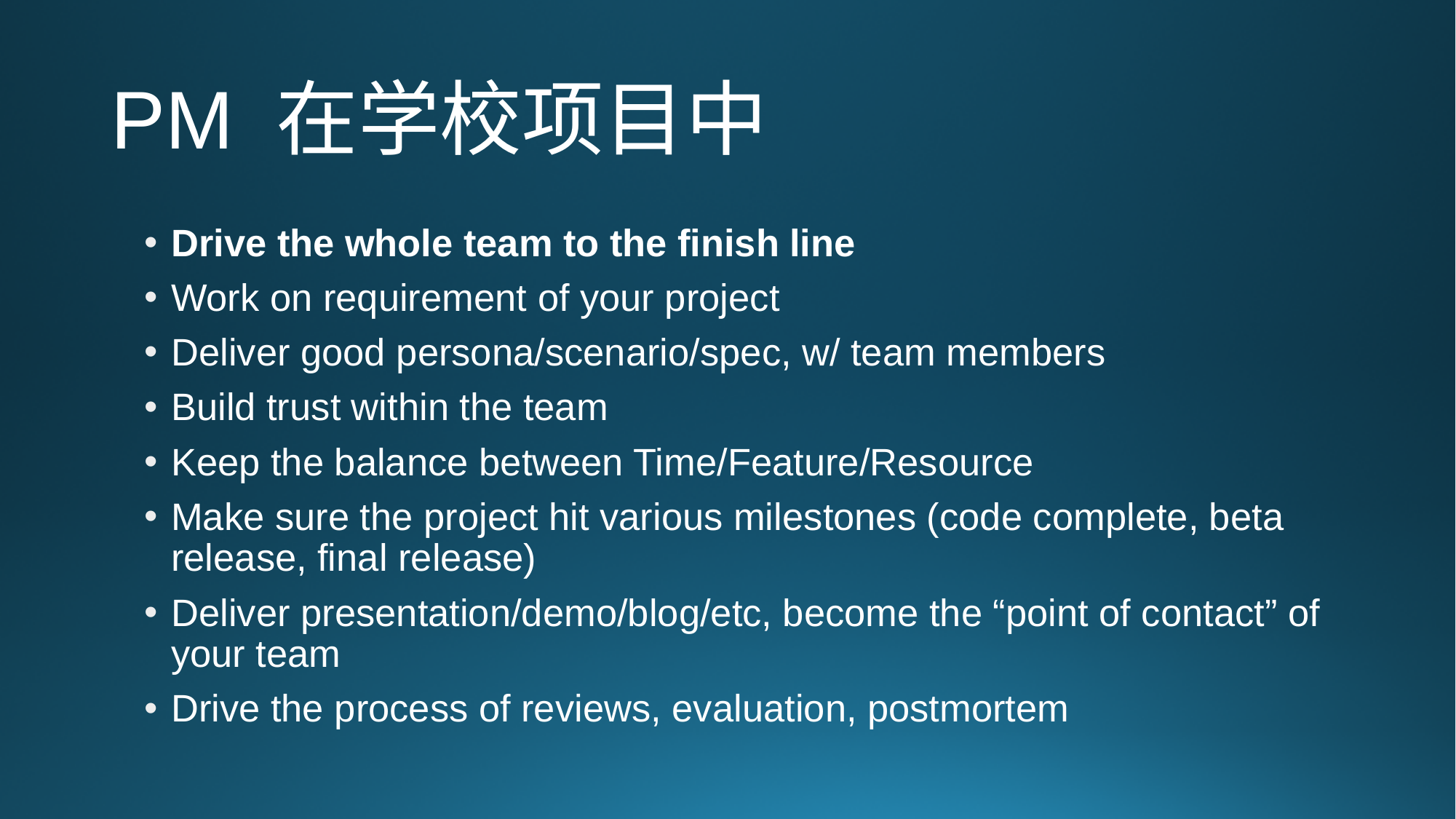

# PM 在学校项目中
Drive the whole team to the finish line
Work on requirement of your project
Deliver good persona/scenario/spec, w/ team members
Build trust within the team
Keep the balance between Time/Feature/Resource
Make sure the project hit various milestones (code complete, beta release, final release)
Deliver presentation/demo/blog/etc, become the “point of contact” of your team
Drive the process of reviews, evaluation, postmortem